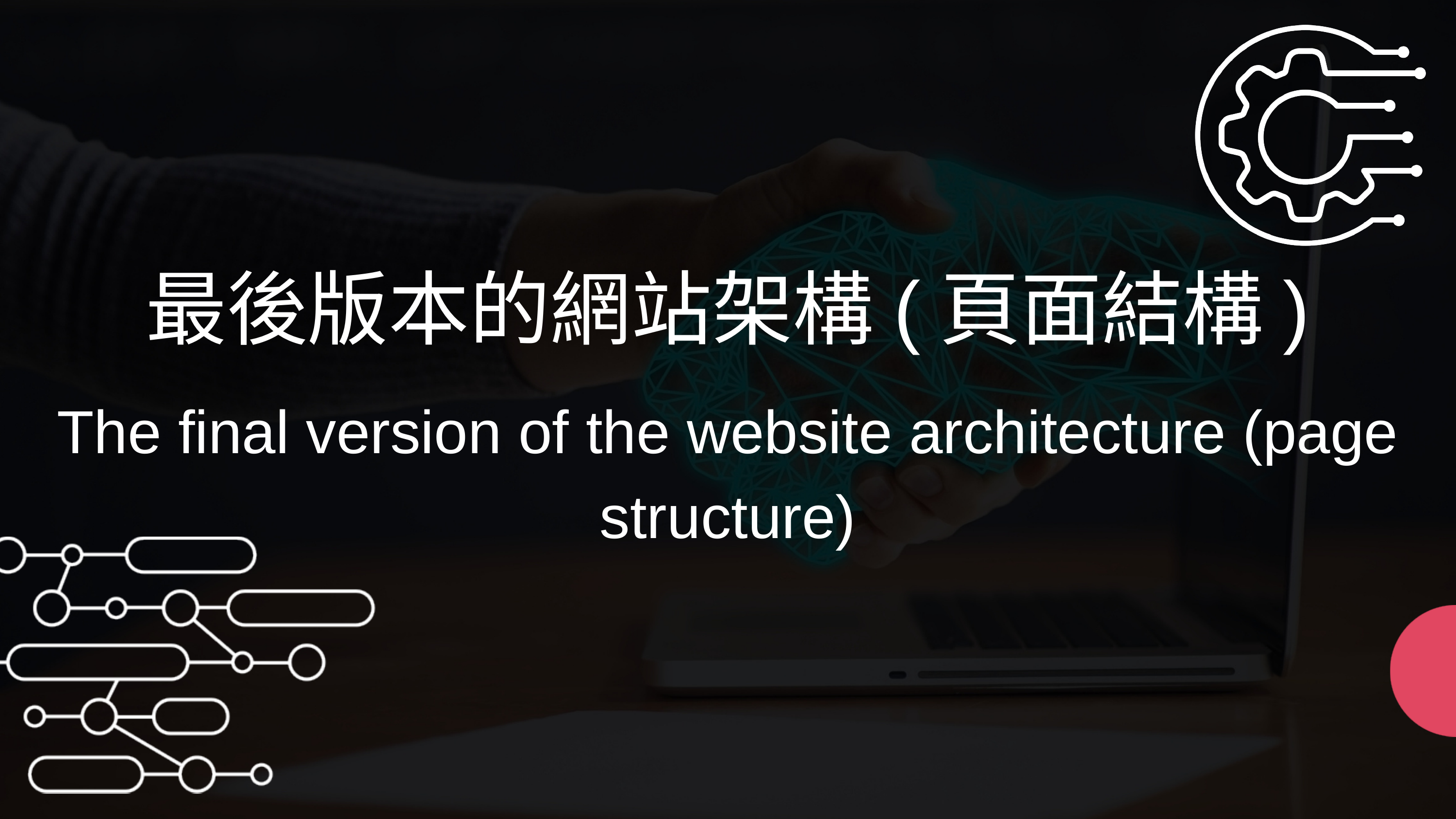

最後版本的網站架構(頁面結構)
The final version of the website architecture (page structure)